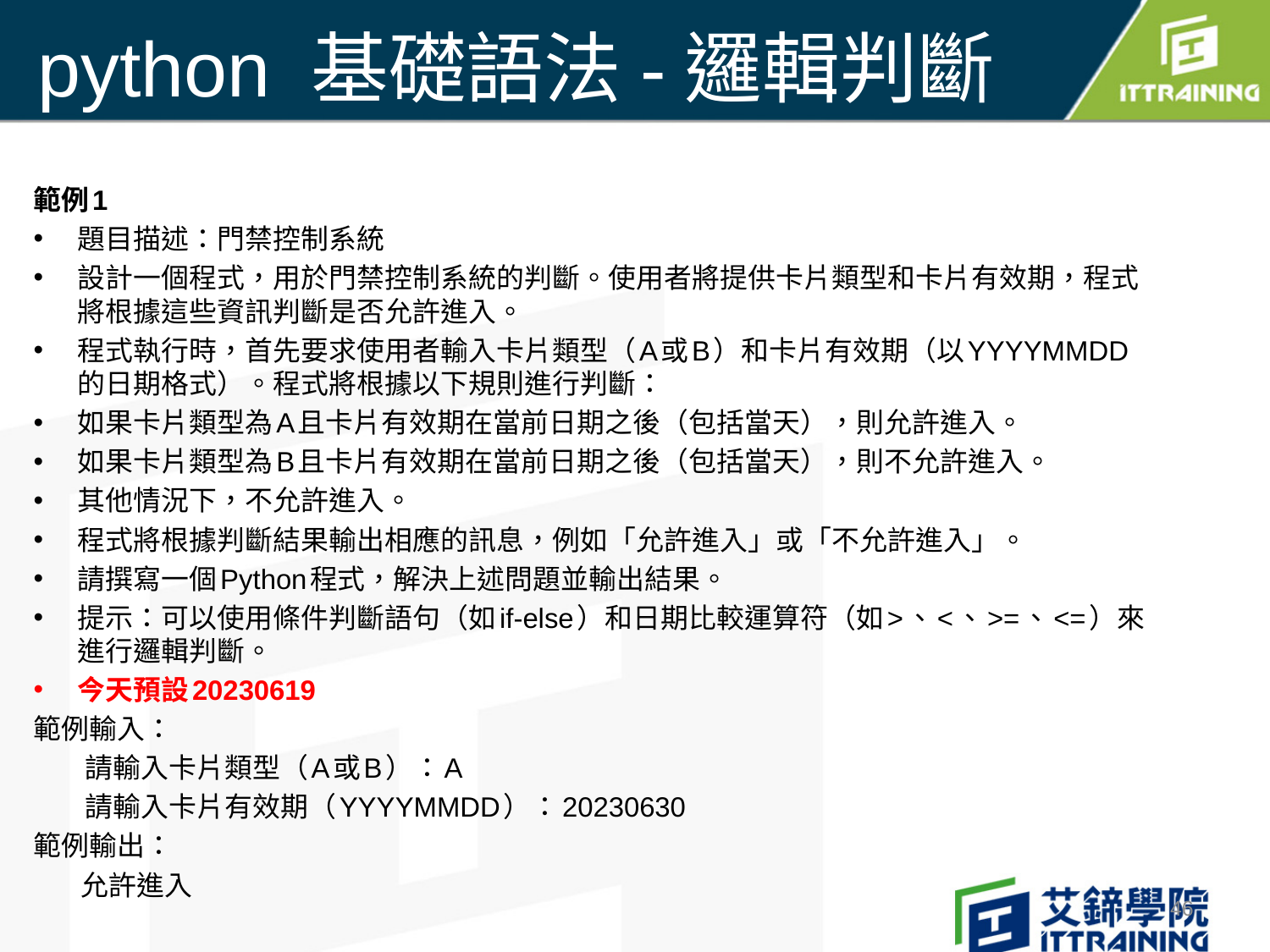

# python 基礎語法-邏輯判斷
範例1
題目描述：門禁控制系統
設計一個程式，用於門禁控制系統的判斷。使用者將提供卡片類型和卡片有效期，程式將根據這些資訊判斷是否允許進入。
程式執行時，首先要求使用者輸入卡片類型（A或B）和卡片有效期（以YYYYMMDD的日期格式）。程式將根據以下規則進行判斷：
如果卡片類型為A且卡片有效期在當前日期之後（包括當天），則允許進入。
如果卡片類型為B且卡片有效期在當前日期之後（包括當天），則不允許進入。
其他情況下，不允許進入。
程式將根據判斷結果輸出相應的訊息，例如「允許進入」或「不允許進入」。
請撰寫一個Python程式，解決上述問題並輸出結果。
提示：可以使用條件判斷語句（如if-else）和日期比較運算符（如>、<、>=、<=）來進行邏輯判斷。
今天預設20230619
範例輸入：
請輸入卡片類型（A或B）：A
請輸入卡片有效期（YYYYMMDD）：20230630
範例輸出：
       允許進入
46